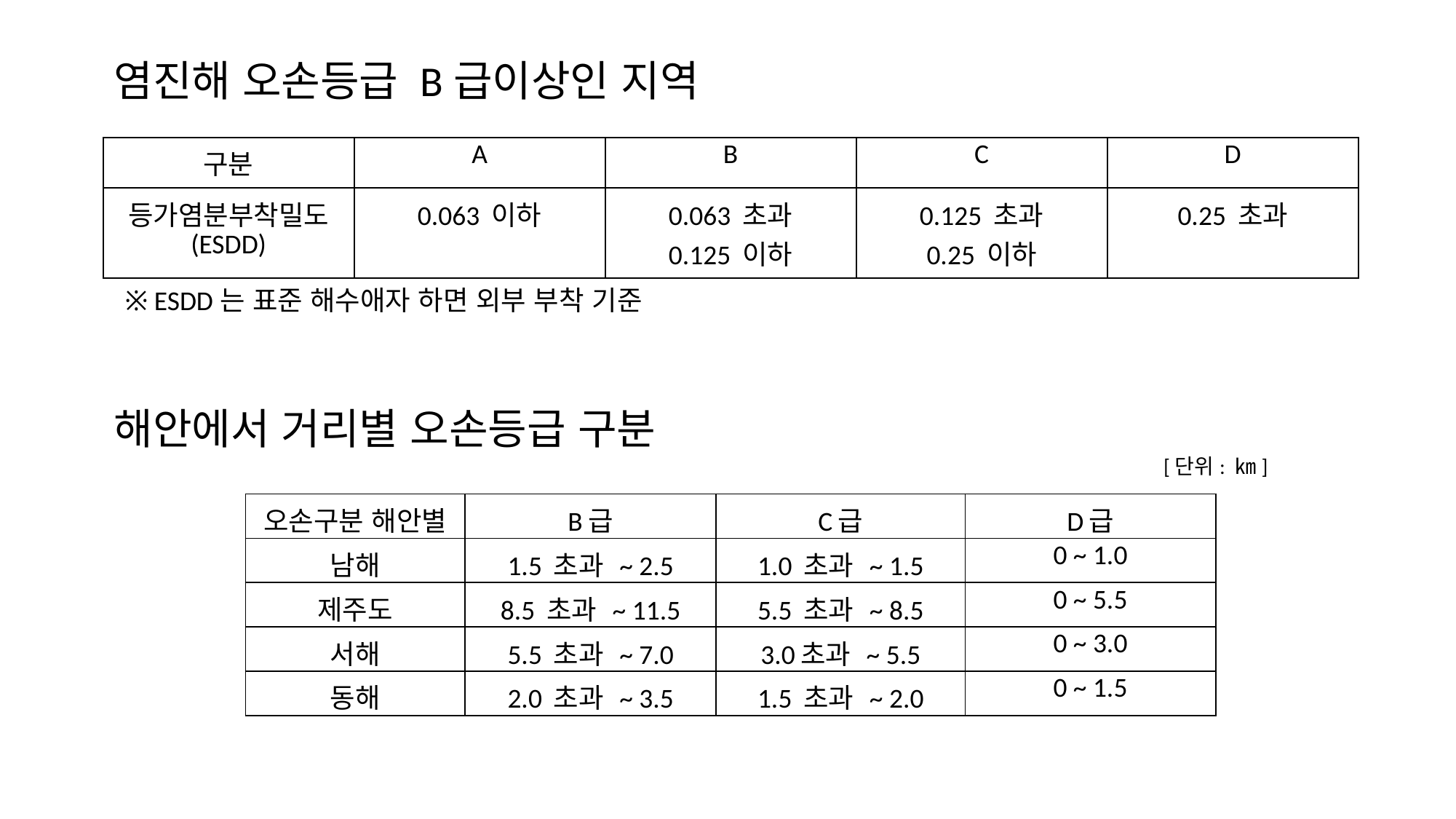

# 염진해 오손등급 B급이상인 지역
| 구분 | A | B | C | D |
| --- | --- | --- | --- | --- |
| 등가염분부착밀도 (ESDD) | 0.063 이하 | 0.063 초과 0.125 이하 | 0.125 초과 0.25 이하 | 0.25 초과 |
※ ESDD는 표준 해수애자 하면 외부 부착 기준
해안에서 거리별 오손등급 구분
[단위: ㎞]
| 오손구분 해안별 | B급 | C급 | D급 |
| --- | --- | --- | --- |
| 남해 | 1.5 초과 ~ 2.5 | 1.0 초과 ~ 1.5 | 0 ~ 1.0 |
| 제주도 | 8.5 초과 ~ 11.5 | 5.5 초과 ~ 8.5 | 0 ~ 5.5 |
| 서해 | 5.5 초과 ~ 7.0 | 3.0초과 ~ 5.5 | 0 ~ 3.0 |
| 동해 | 2.0 초과 ~ 3.5 | 1.5 초과 ~ 2.0 | 0 ~ 1.5 |